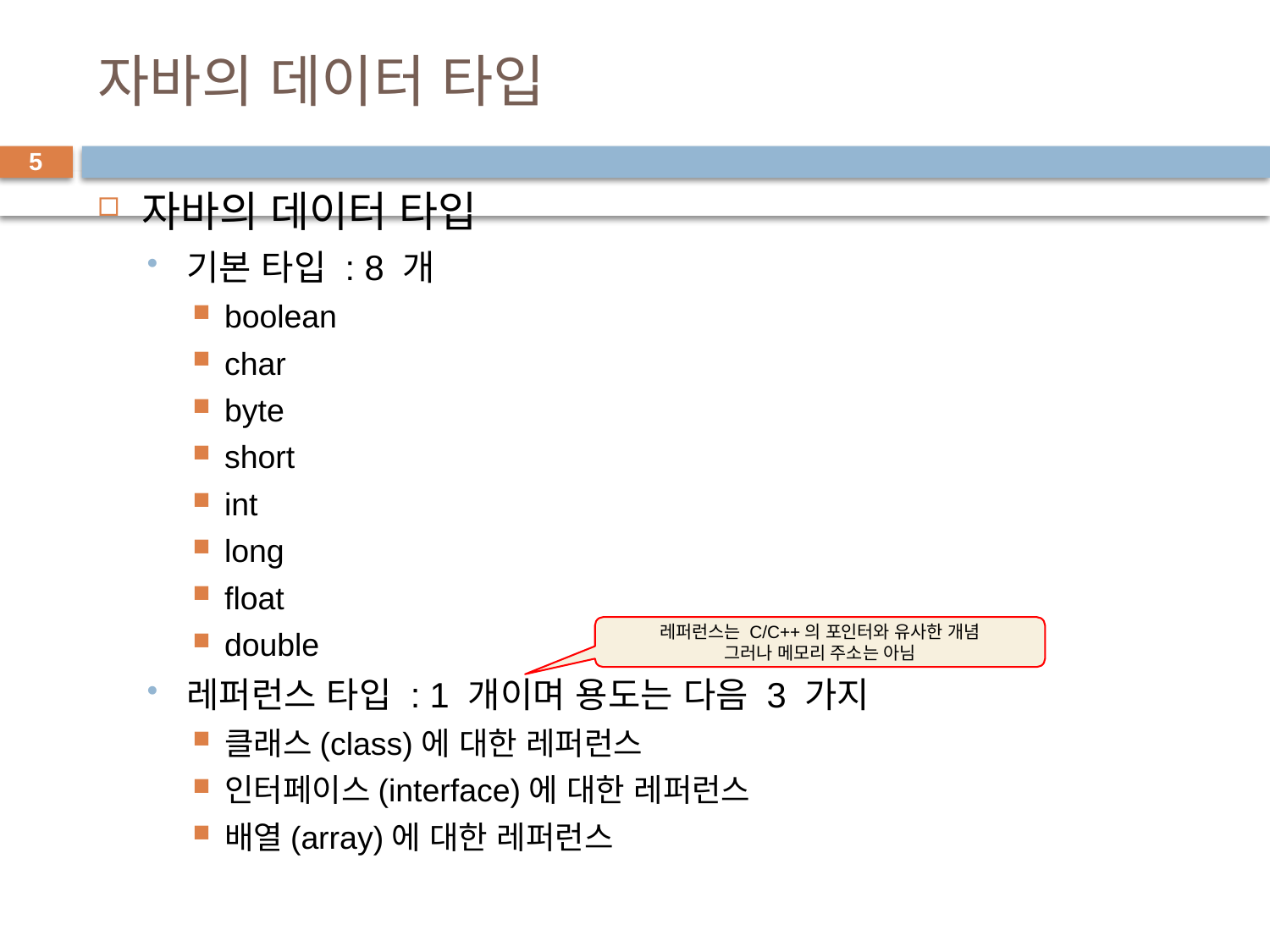

# 자바의 데이터 타입
5
자바의 데이터 타입
기본 타입 : 8 개
boolean
char
byte
short
int
long
float
double
레퍼런스 타입 : 1 개이며 용도는 다음 3 가지
클래스(class)에 대한 레퍼런스
인터페이스(interface)에 대한 레퍼런스
배열(array)에 대한 레퍼런스

레퍼런스는 C/C++의 포인터와 유사한 개념
그러나 메모리 주소는 아님